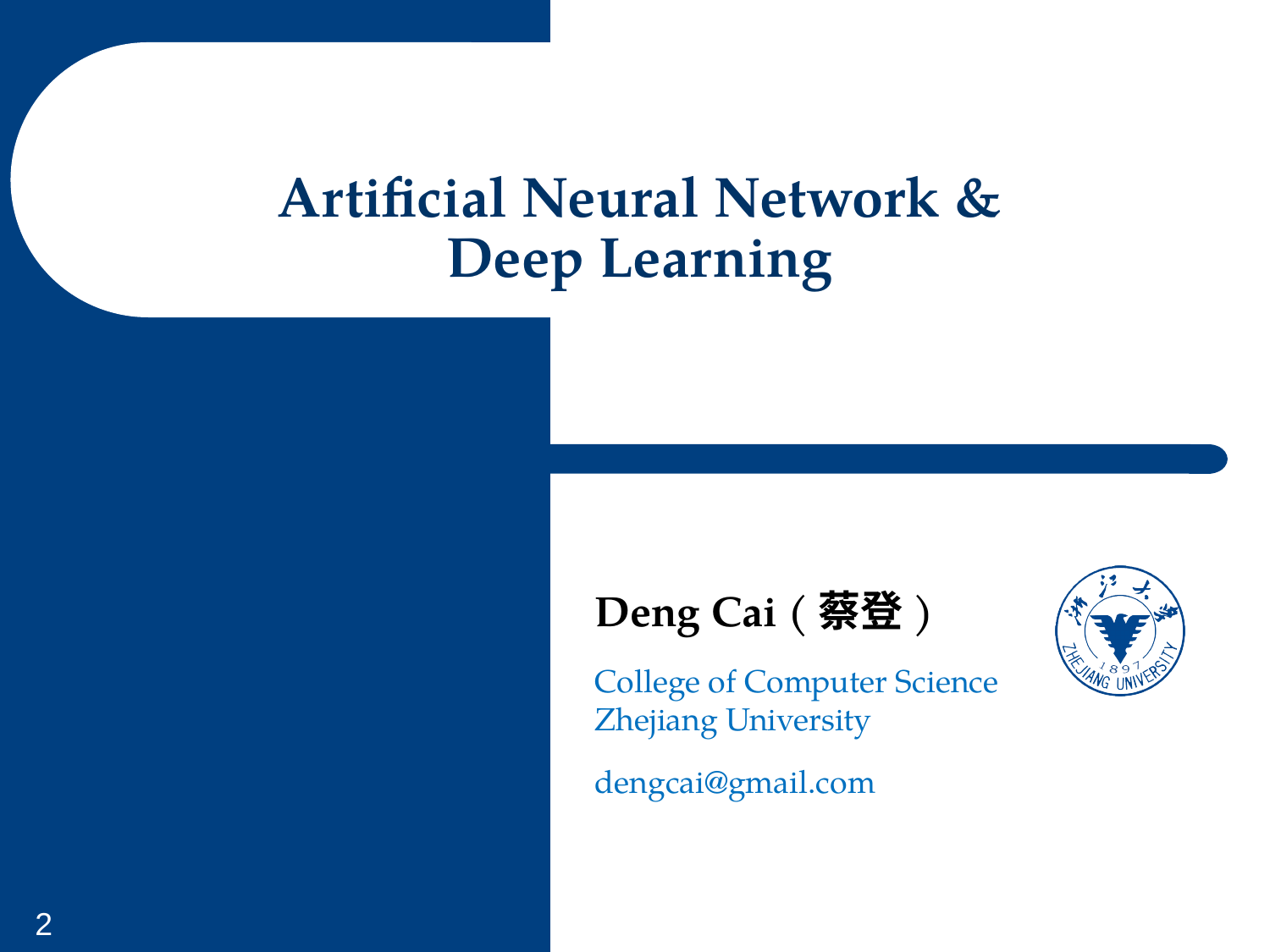

# Artificial Neural Network & Deep Learning
Deng Cai (蔡登)
College of Computer Science
Zhejiang University
dengcai@gmail.com
2